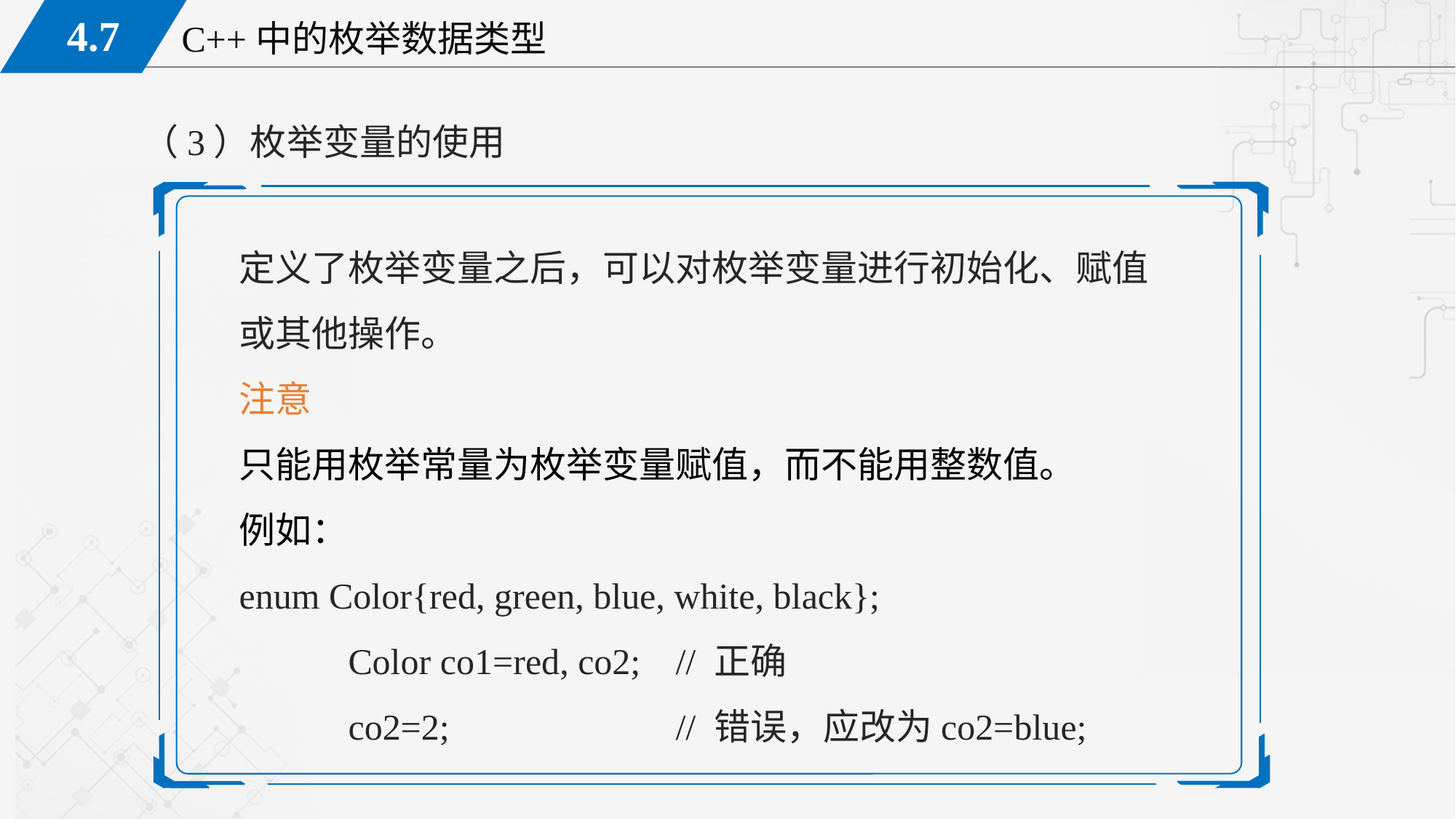

（3）枚举变量的使用

定义了枚举变量之后，可以对枚举变量进行初始化、赋值或其他操作。
注意
只能用枚举常量为枚举变量赋值，而不能用整数值。
例如：
enum Color{red, green, blue, white, black};
	Color co1=red, co2;	// 正确
	co2=2;			// 错误，应改为co2=blue;